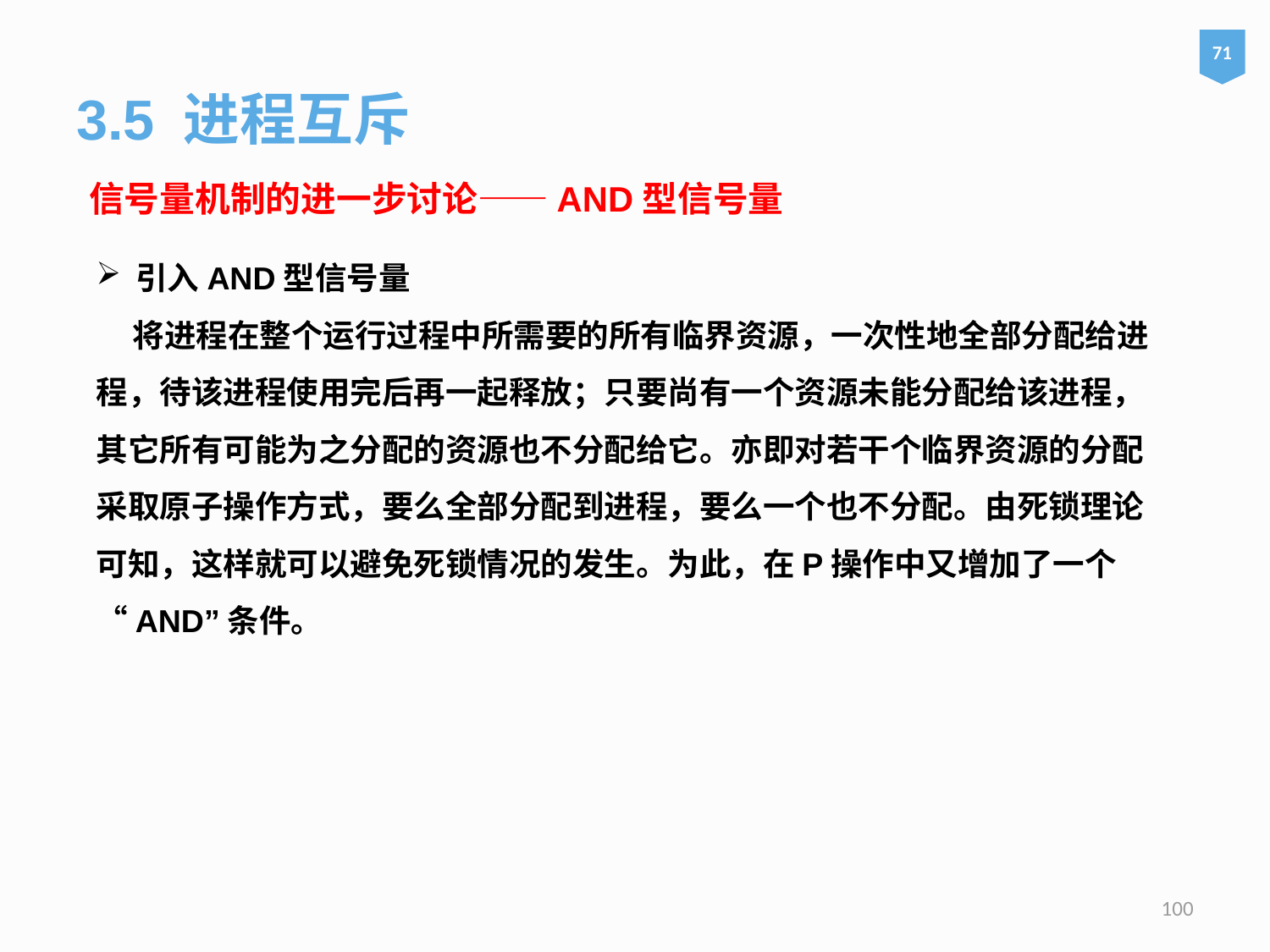

71
3.5 进程互斥
信号量机制的进一步讨论——AND型信号量

引入AND型信号量
    将进程在整个运行过程中所需要的所有临界资源，一次性地全部分配给进程，待该进程使用完后再一起释放；只要尚有一个资源未能分配给该进程，其它所有可能为之分配的资源也不分配给它。亦即对若干个临界资源的分配采取原子操作方式，要么全部分配到进程，要么一个也不分配。由死锁理论可知，这样就可以避免死锁情况的发生。为此，在P操作中又增加了一个“AND”条件。

100